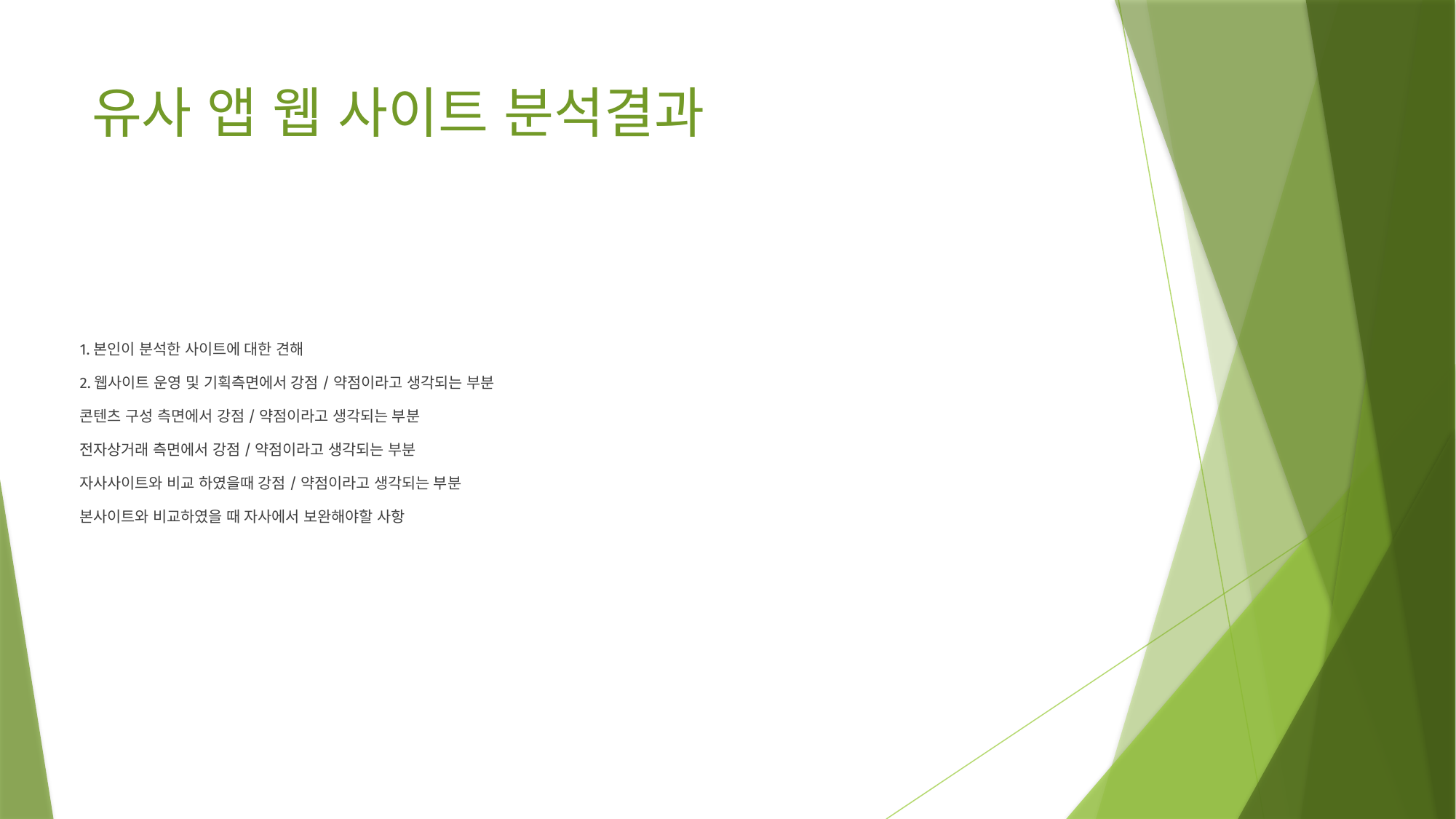

# 유사 앱 웹 사이트 분석결과
1.본인이 분석한 사이트에 대한 견해
2.웹사이트 운영 및 기획측면에서 강점/약점이라고 생각되는 부분
콘텐츠 구성 측면에서 강점/약점이라고 생각되는 부분
전자상거래 측면에서 강점/약점이라고 생각되는 부분
자사사이트와 비교 하였을때 강점/약점이라고 생각되는 부분
본사이트와 비교하였을 때 자사에서 보완해야할 사항